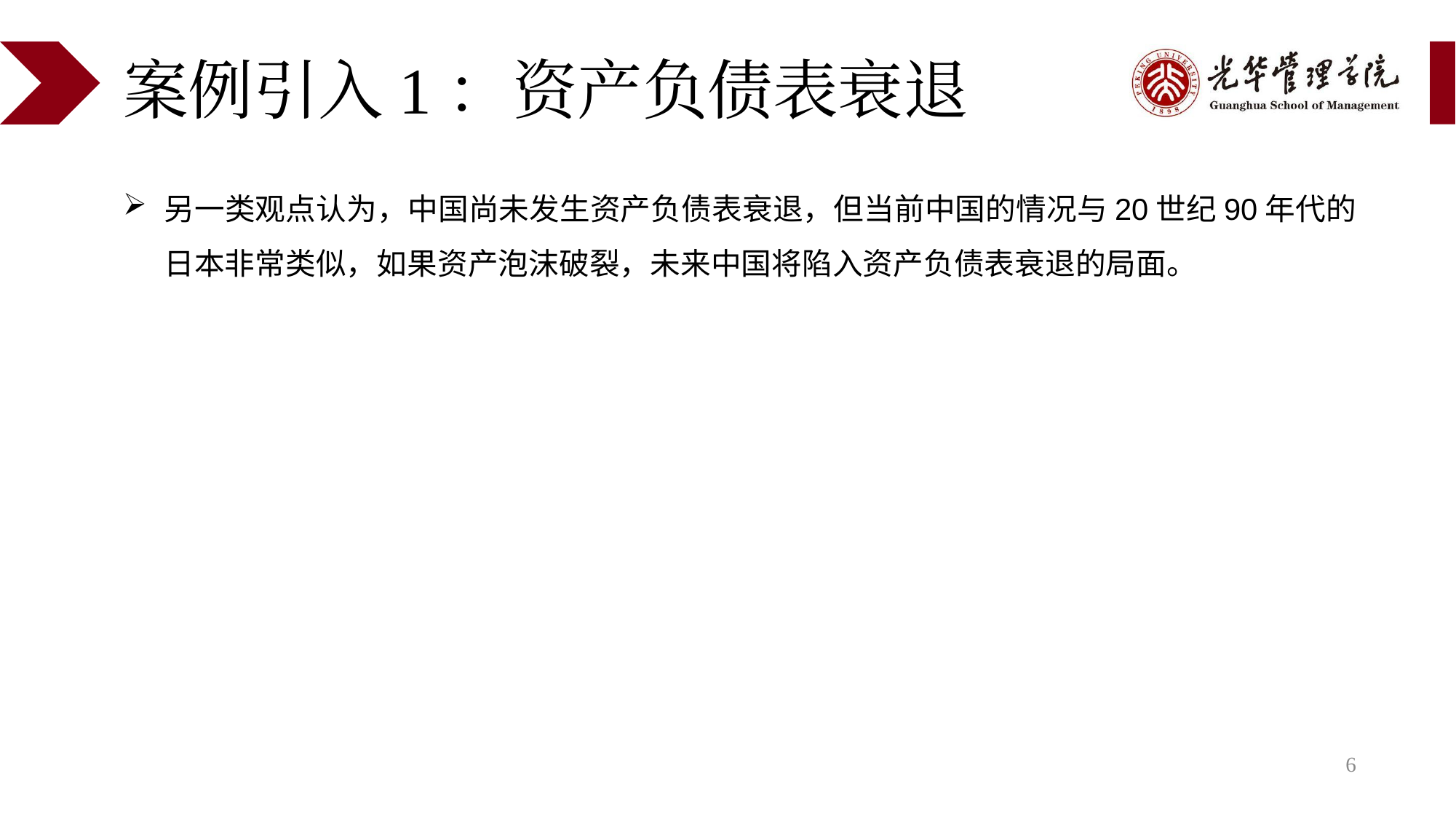

# 案例引入1：资产负债表衰退
另一类观点认为，中国尚未发生资产负债表衰退，但当前中国的情况与20世纪90年代的日本非常类似，如果资产泡沫破裂，未来中国将陷入资产负债表衰退的局面。
6